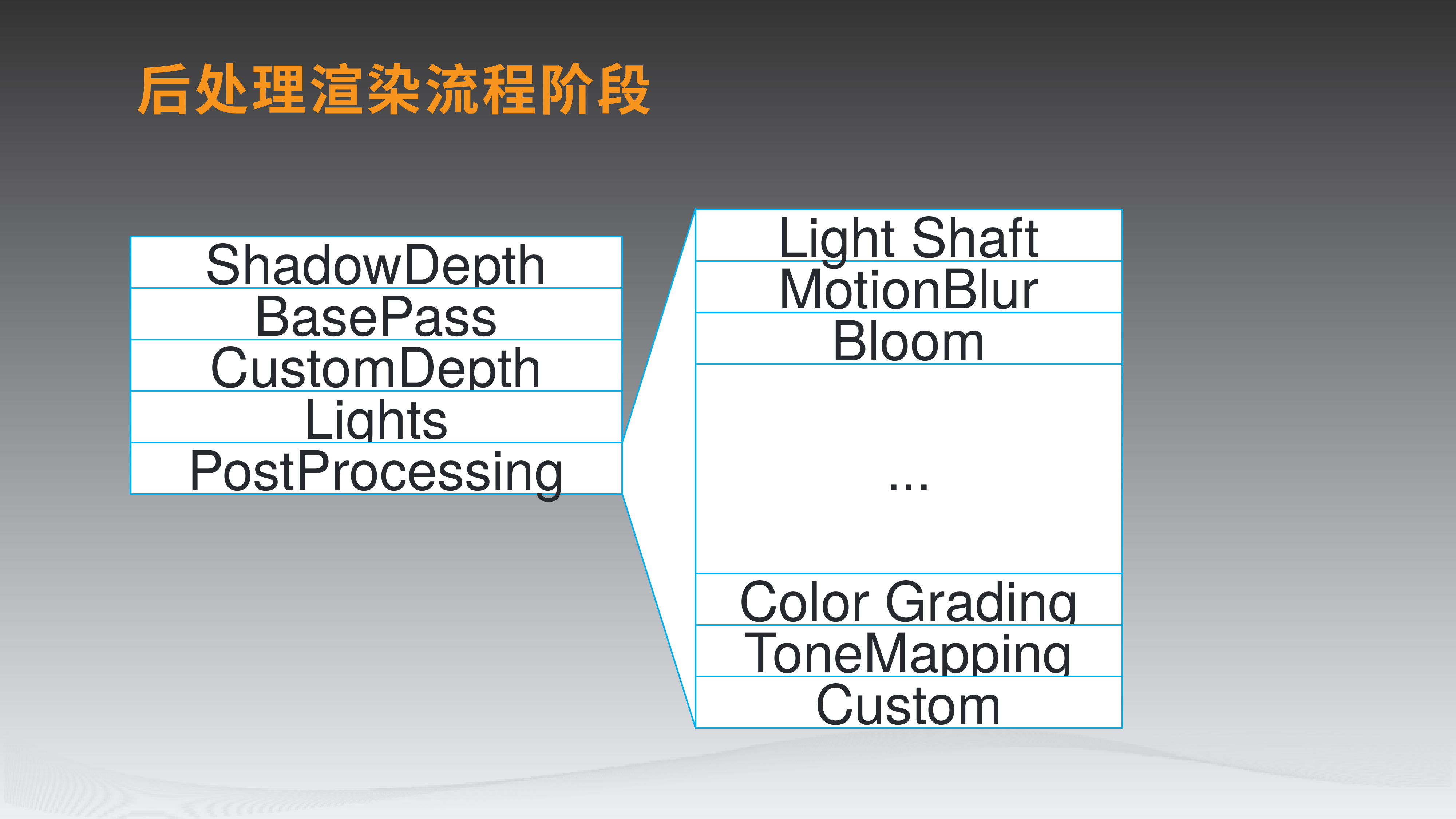

# 后处理渲染流程阶段
Light Shaft
ShadowDepth
MotionBlur
BasePass
Bloom
CustomDepth
...
Lights

PostProcessing
Color Grading
ToneMapping
Custom